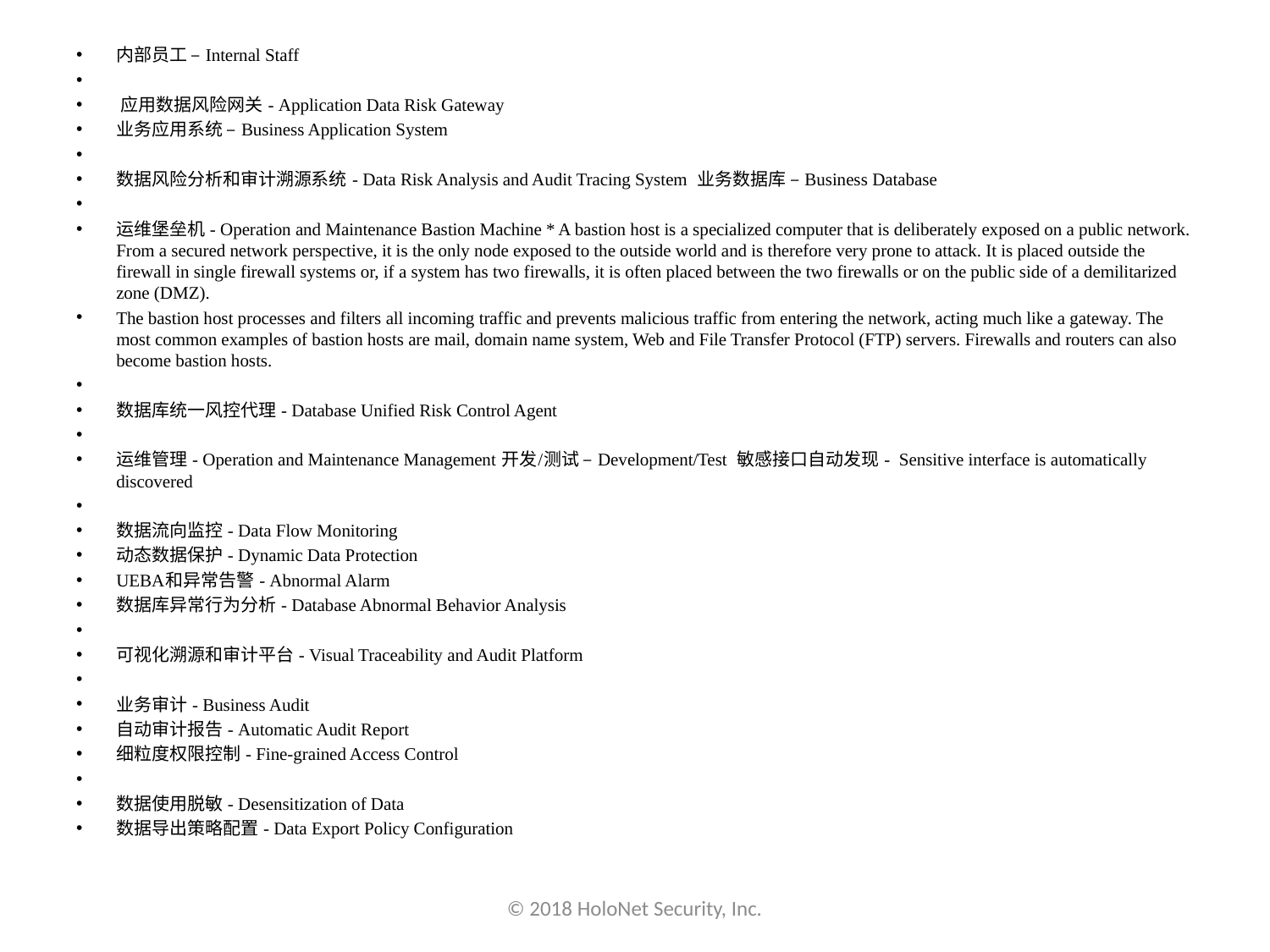

内部员工 – Internal Staff

 应用数据风险网关 - Application Data Risk Gateway
业务应用系统 – Business Application System

数据风险分析和审计溯源系统 - Data Risk Analysis and Audit Tracing System  业务数据库 – Business Database

运维堡垒机 - Operation and Maintenance Bastion Machine * A bastion host is a specialized computer that is deliberately exposed on a public network. From a secured network perspective, it is the only node exposed to the outside world and is therefore very prone to attack. It is placed outside the firewall in single firewall systems or, if a system has two firewalls, it is often placed between the two firewalls or on the public side of a demilitarized zone (DMZ).
The bastion host processes and filters all incoming traffic and prevents malicious traffic from entering the network, acting much like a gateway. The most common examples of bastion hosts are mail, domain name system, Web and File Transfer Protocol (FTP) servers. Firewalls and routers can also become bastion hosts.

数据库统一风控代理 - Database Unified Risk Control Agent

运维管理 - Operation and Maintenance Management 开发/测试 – Development/Test  敏感接口自动发现 -  Sensitive interface is automatically discovered

数据流向监控 - Data Flow Monitoring
动态数据保护 - Dynamic Data Protection
UEBA和异常告警 - Abnormal Alarm
数据库异常行为分析 - Database Abnormal Behavior Analysis

可视化溯源和审计平台 - Visual Traceability and Audit Platform

业务审计 - Business Audit
自动审计报告 - Automatic Audit Report
细粒度权限控制 - Fine-grained Access Control

数据使用脱敏 - Desensitization of Data
数据导出策略配置 - Data Export Policy Configuration

© 2018 HoloNet Security, Inc.